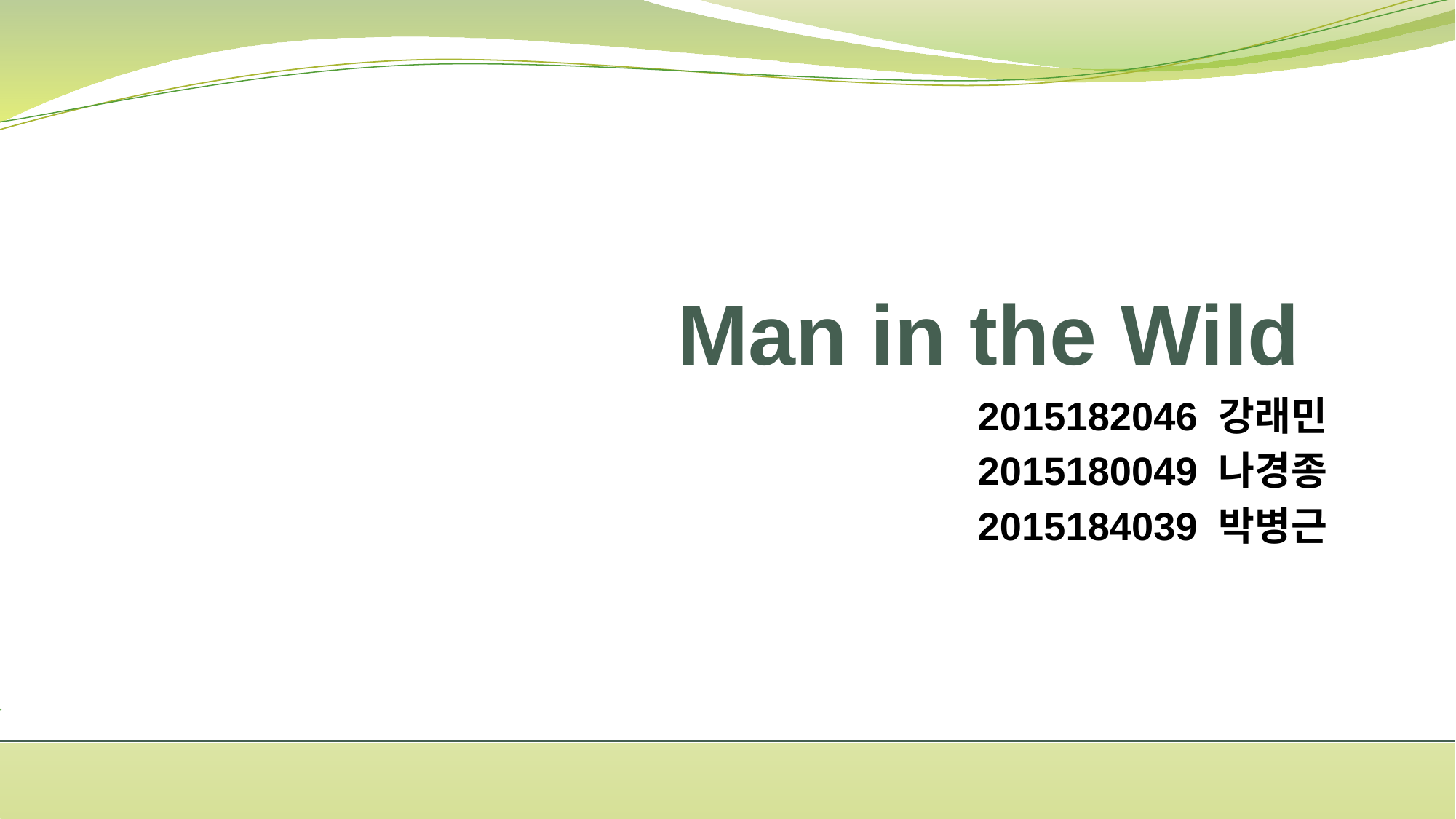

# Man in the Wild
2015182046 강래민
2015180049 나경종
2015184039 박병근